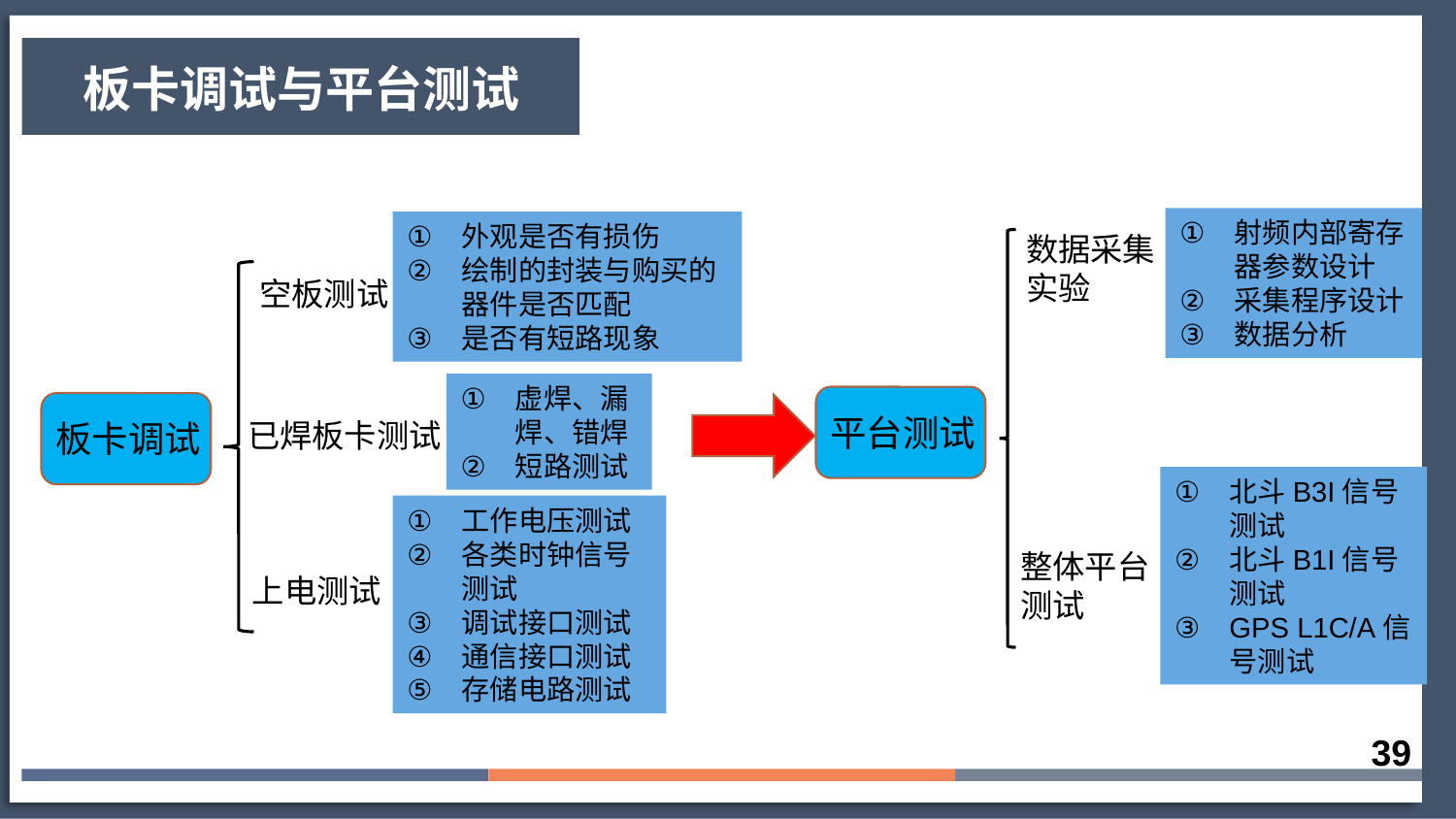

板卡调试与平台测试
射频内部寄存器参数设计
采集程序设计
数据分析
外观是否有损伤
绘制的封装与购买的器件是否匹配
是否有短路现象
数据采集实验

空板测试
虚焊、漏焊、错焊
短路测试

平台测试
已焊板卡测试
板卡调试
北斗B3I信号测试
北斗B1I信号测试
GPS L1C/A信号测试
工作电压测试
各类时钟信号测试
调试接口测试
通信接口测试
存储电路测试
整体平台测试
上电测试
39